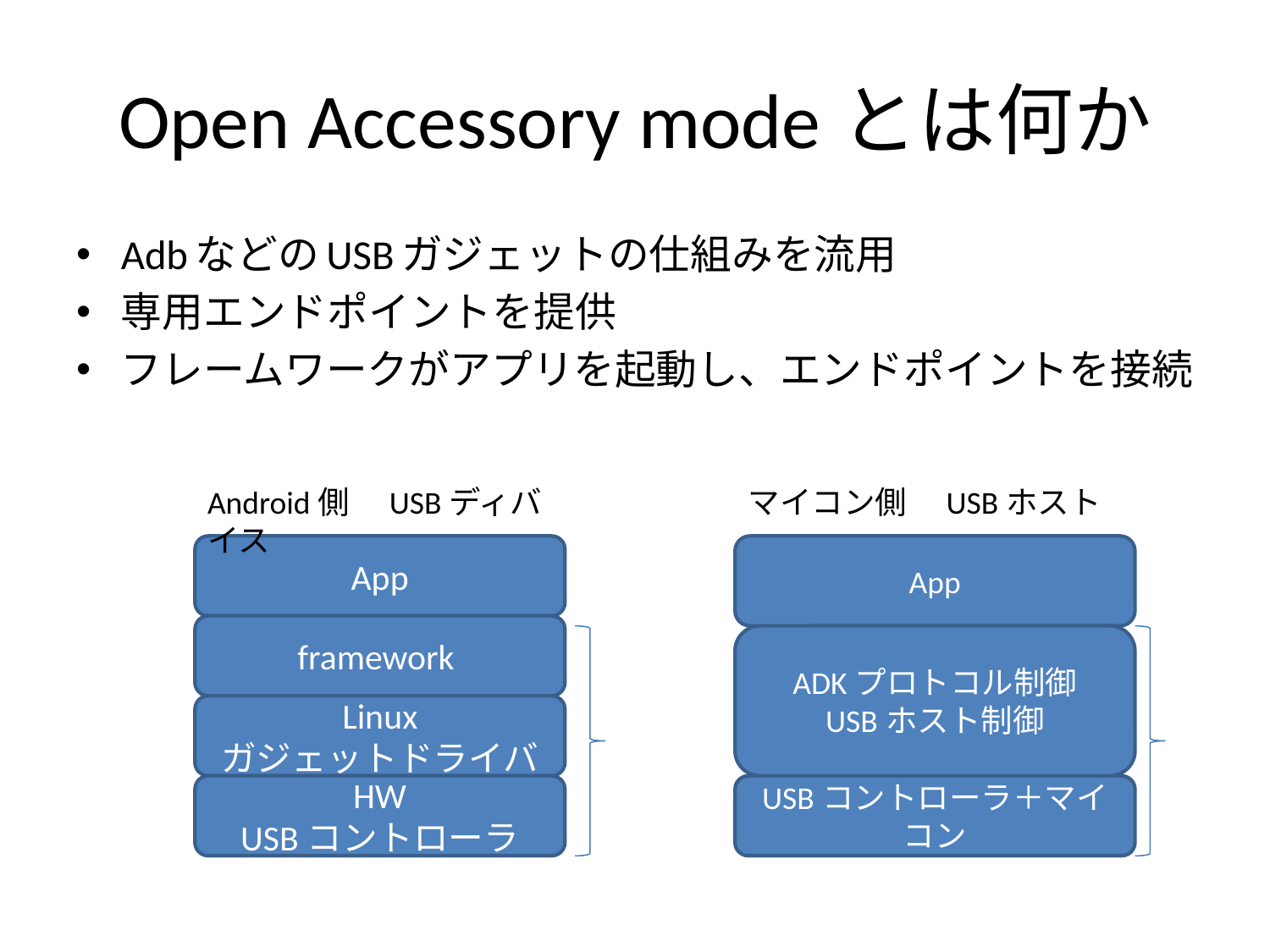

# Open Accessory modeとは何か
AdbなどのUSBガジェットの仕組みを流用
専用エンドポイントを提供
フレームワークがアプリを起動し、エンドポイントを接続

Android側　USBディバイス
マイコン側　USBホスト
App
App
framework

ADKプロトコル制御
USBホスト制御

Linux
ガジェットドライバ
HW
USBコントローラ
USBコントローラ＋マイコン